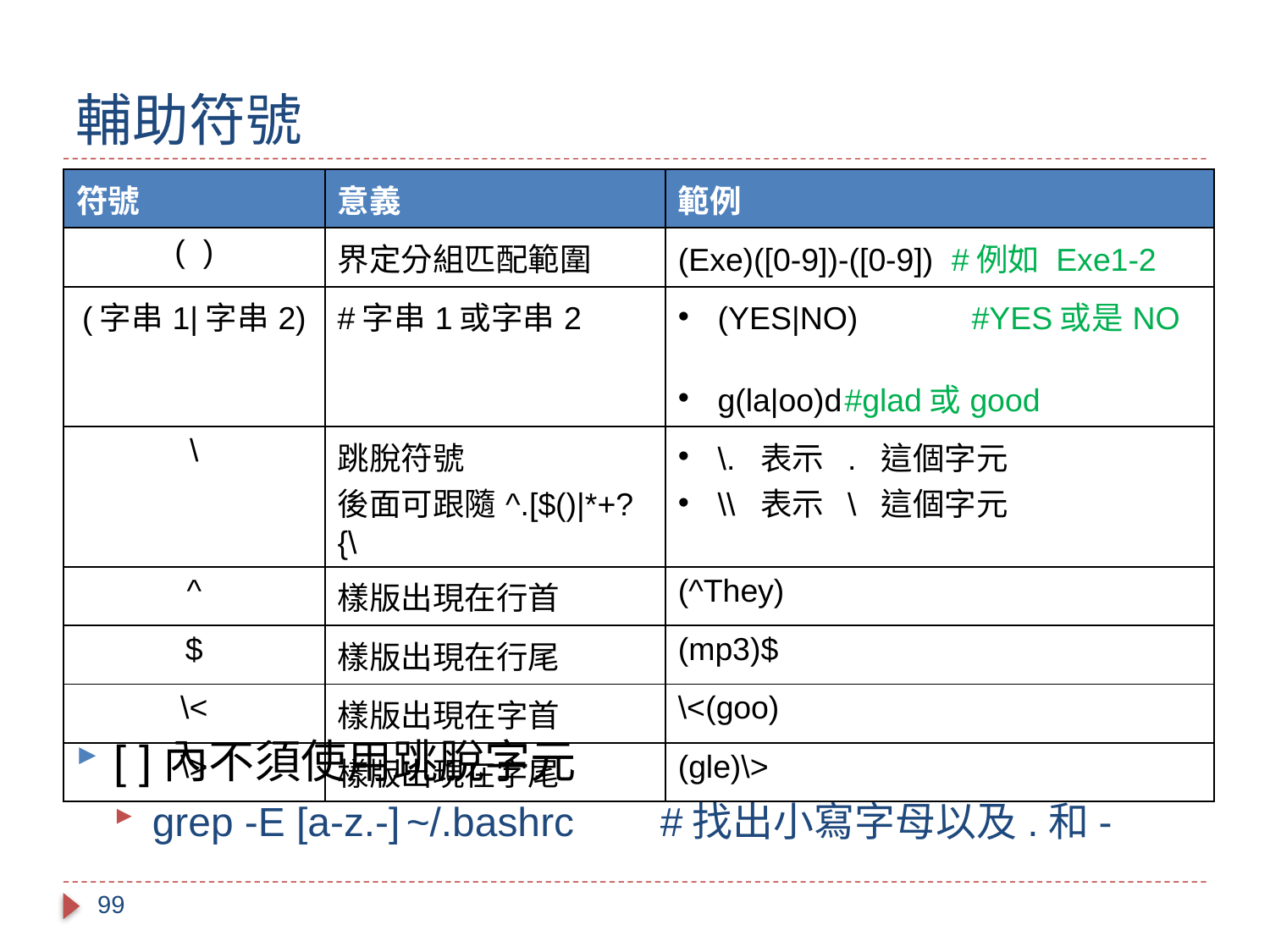

# 輔助符號

[ ]內不須使用跳脫字元
grep -E [a-z.-]	~/.bashrc	#找出小寫字母以及.和-
| 符號 | 意義 | 範例 |
| --- | --- | --- |
| ( ) | 界定分組匹配範圍 | (Exe)([0-9])-([0-9]) #例如 Exe1-2 |
| (字串1|字串2) | #字串1或字串2 | (YES|NO) #YES或是NO g(la|oo)d #glad或good |
| \ | 跳脫符號 後面可跟隨^.[$()|\*+?{\ | \. 表示 . 這個字元 \\ 表示 \ 這個字元 |
| ^ | 樣版出現在行首 | (^They) |
| $ | 樣版出現在行尾 | (mp3)$ |
| \< | 樣版出現在字首 | \<(goo) |
| \> | 樣版出現在字尾 | (gle)\> |
99